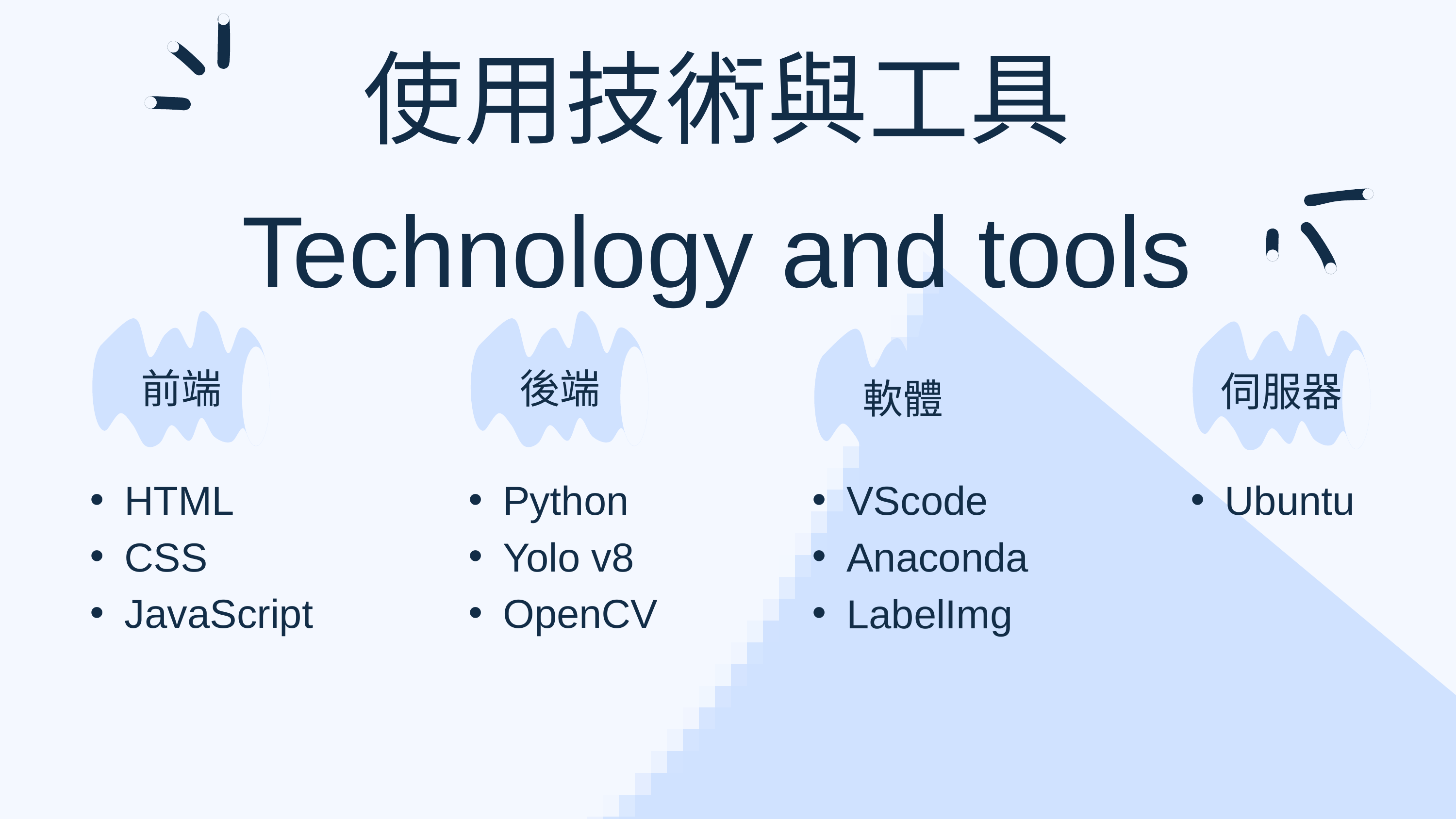

使用技術與工具
Technology and tools

前端
後端
伺服器
軟體
HTML
CSS
JavaScript

Python
Yolo v8
OpenCV

VScode
Anaconda
LabelImg
Ubuntu